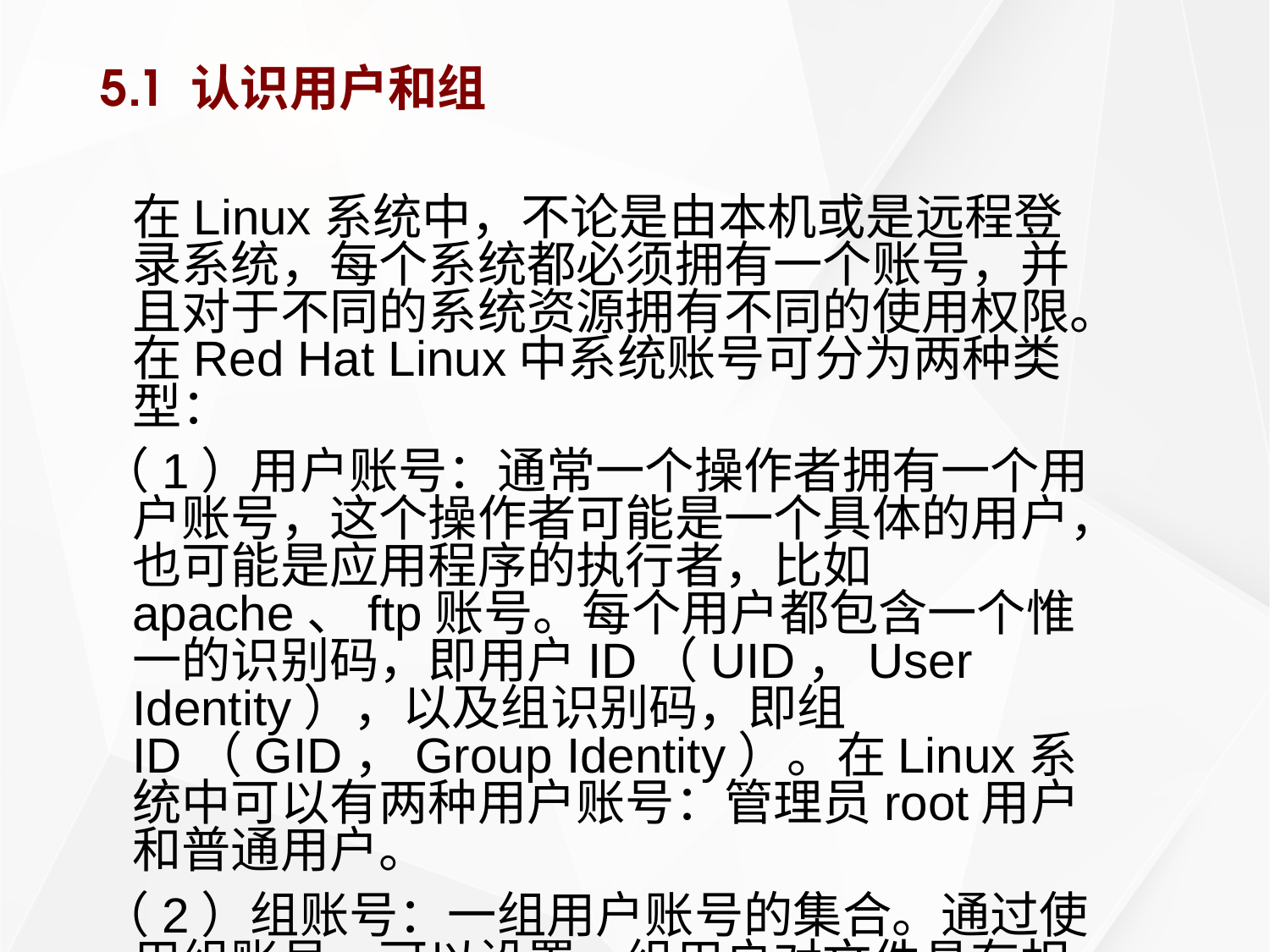

# 5.1 认识用户和组
	在Linux系统中，不论是由本机或是远程登录系统，每个系统都必须拥有一个账号，并且对于不同的系统资源拥有不同的使用权限。在Red Hat Linux中系统账号可分为两种类型：
（1）用户账号：通常一个操作者拥有一个用户账号，这个操作者可能是一个具体的用户，也可能是应用程序的执行者，比如apache、ftp账号。每个用户都包含一个惟一的识别码，即用户ID（UID，User Identity），以及组识别码，即组ID（GID，Group Identity）。在Linux系统中可以有两种用户账号：管理员root用户和普通用户。
（2）组账号：一组用户账号的集合。通过使用组账号，可以设置一组用户对文件具有相同的权限。管理员以组为单位分配对资源的访问权限，例如读取、写入或执行的权限，从而可以节省日常的维护时间。